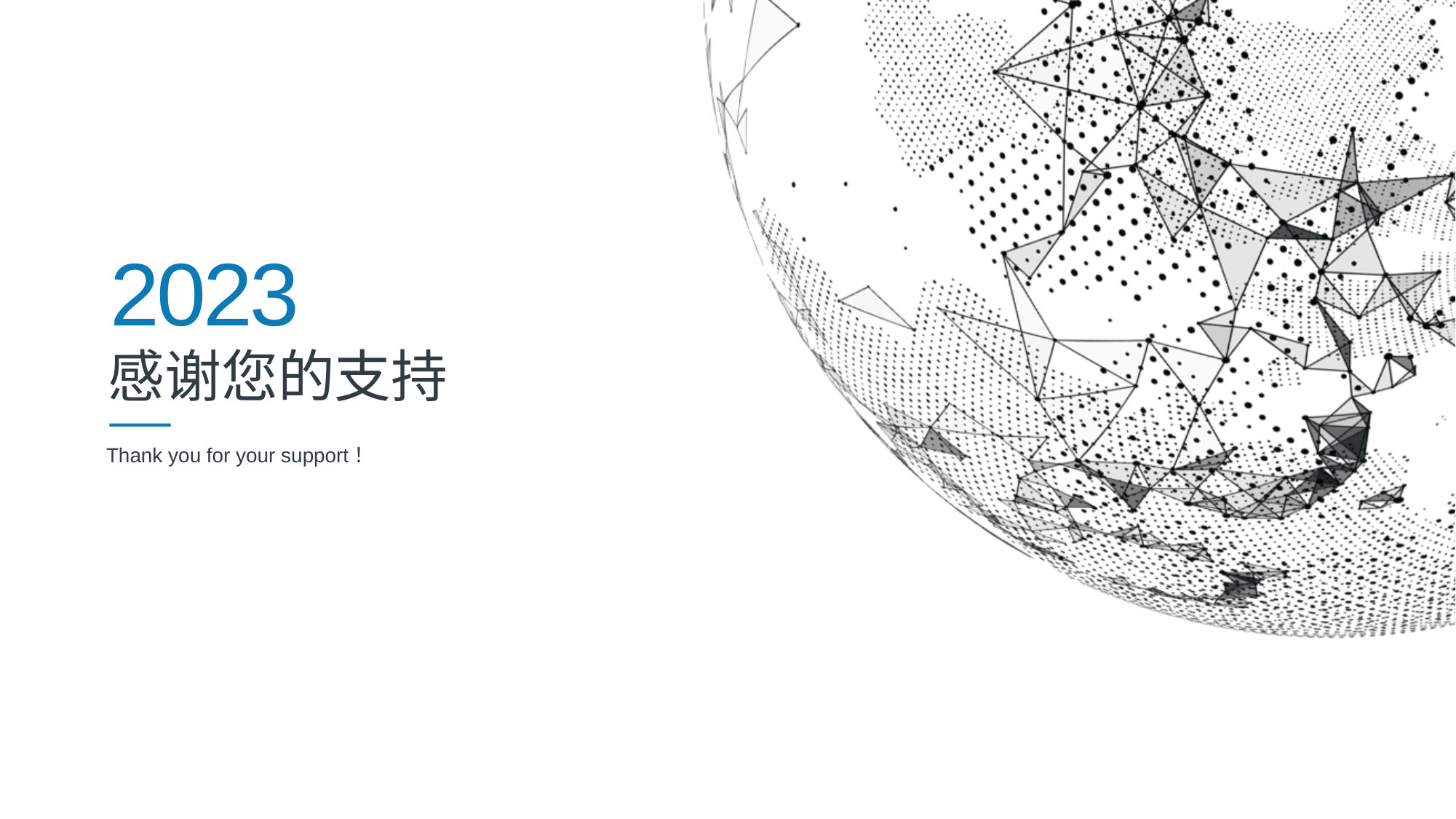

2023
感谢您的支持

Thank you for your support！